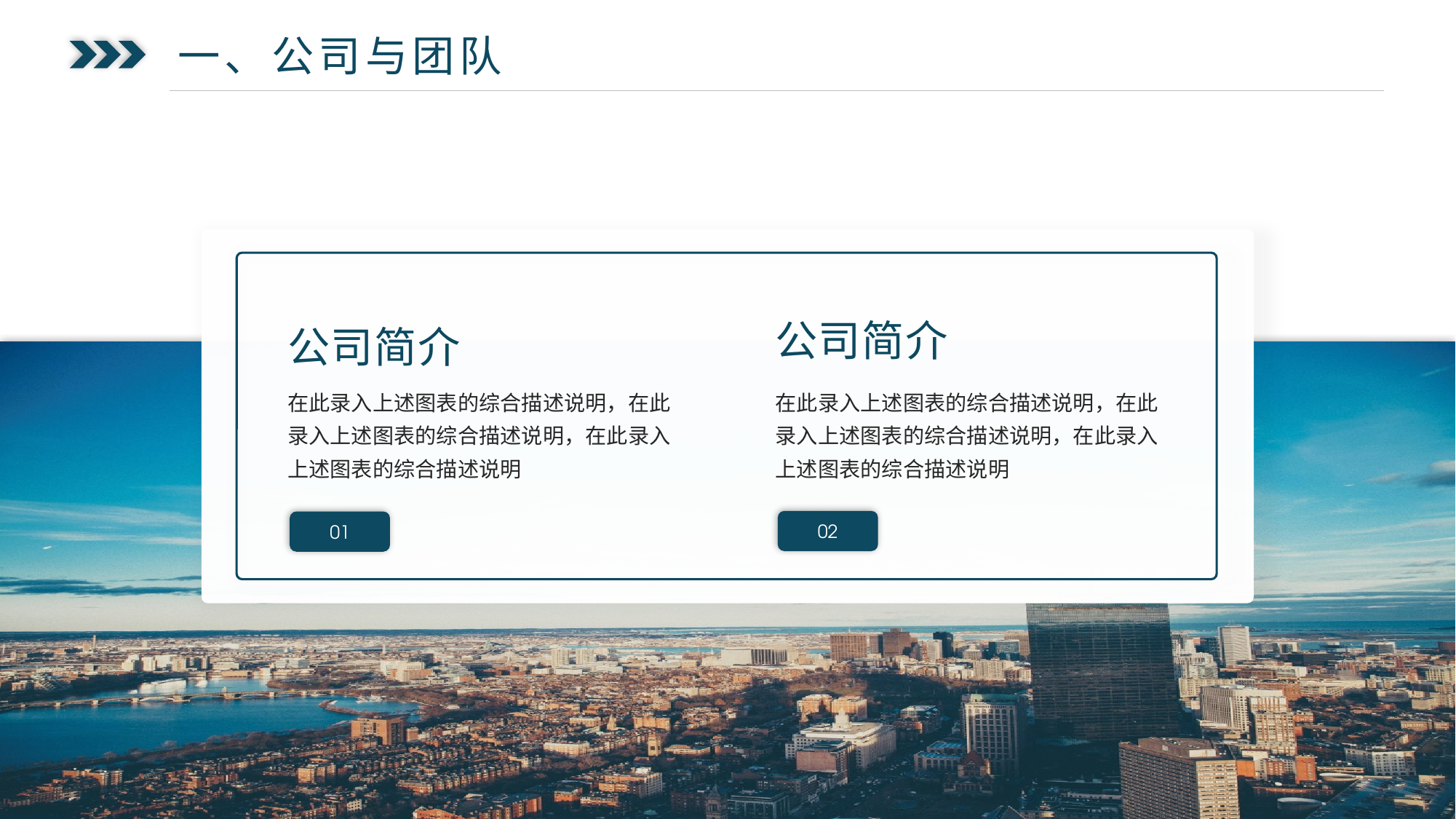

一、公司与团队

公司简介
公司简介

在此录入上述图表的综合描述说明，在此录入上述图表的综合描述说明，在此录入上述图表的综合描述说明
在此录入上述图表的综合描述说明，在此录入上述图表的综合描述说明，在此录入上述图表的综合描述说明
02
01